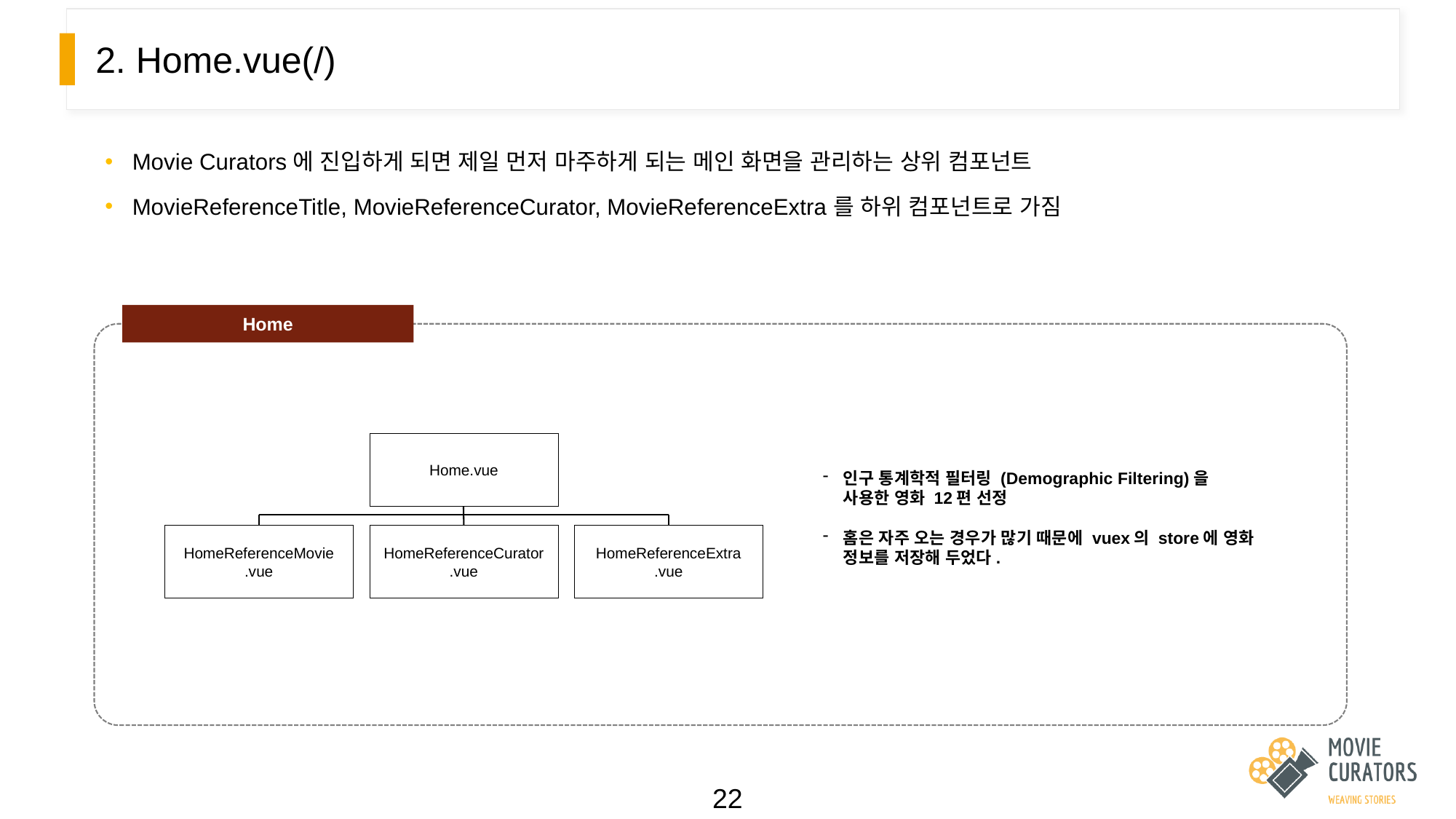

# 2. Home.vue(/)
Movie Curators에 진입하게 되면 제일 먼저 마주하게 되는 메인 화면을 관리하는 상위 컴포넌트
MovieReferenceTitle, MovieReferenceCurator, MovieReferenceExtra를 하위 컴포넌트로 가짐
Home

Home.vue
인구 통계학적 필터링 (Demographic Filtering)을 사용한 영화 12편 선정

홈은 자주 오는 경우가 많기 때문에 vuex의 store에 영화 정보를 저장해 두었다.

HomeReferenceMovie
.vue
HomeReferenceCurator
.vue
HomeReferenceExtra
.vue
22